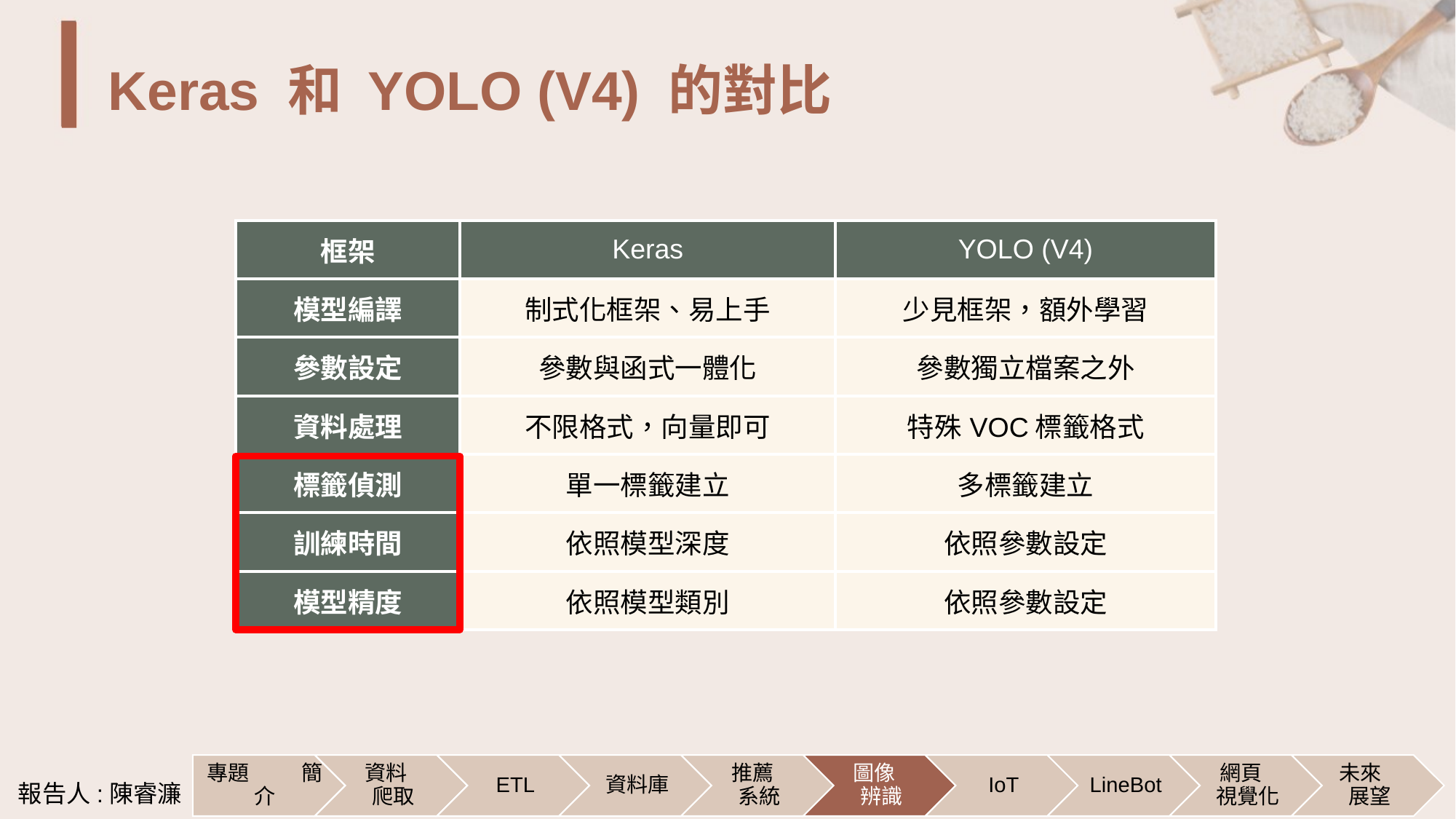

# Keras 和 YOLO (V4) 的對比
| 框架 | Keras | YOLO (V4) |
| --- | --- | --- |
| 模型編譯 | 制式化框架、易上手 | 少見框架，額外學習 |
| 參數設定 | 參數與函式一體化 | 參數獨立檔案之外 |
| 資料處理 | 不限格式，向量即可 | 特殊VOC標籤格式 |
| 標籤偵測 | 單一標籤建立 | 多標籤建立 |
| 訓練時間 | 依照模型深度 | 依照參數設定 |
| 模型精度 | 依照模型類別 | 依照參數設定 |

專題           簡介
資料    爬取
ETL
資料庫
推薦    系統
圖像    辨識
IoT
LineBot
網頁    視覺化
未來     展望
報告人:陳睿濂